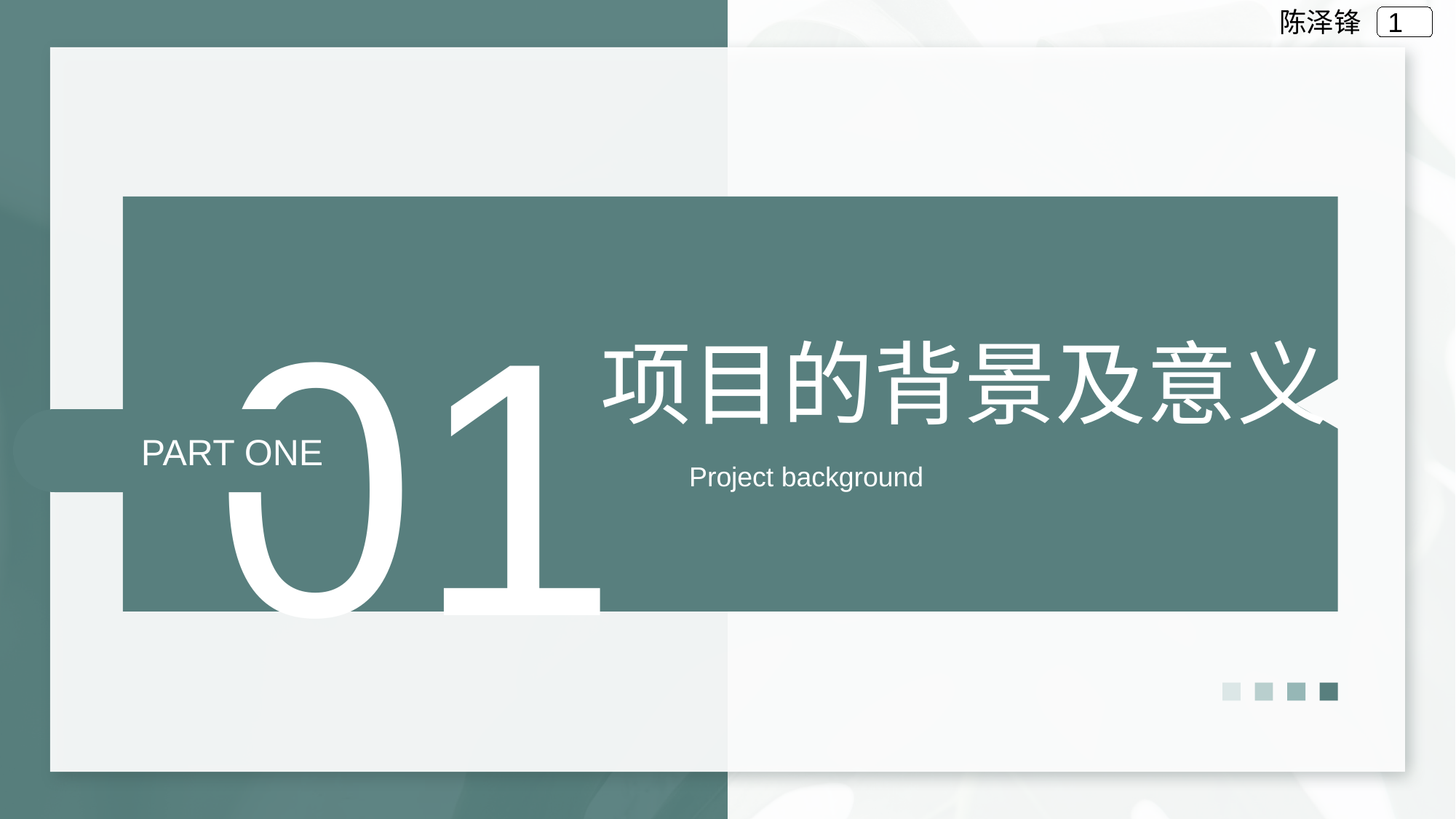

陈泽锋
01
项目的背景及意义
Project background

PART ONE